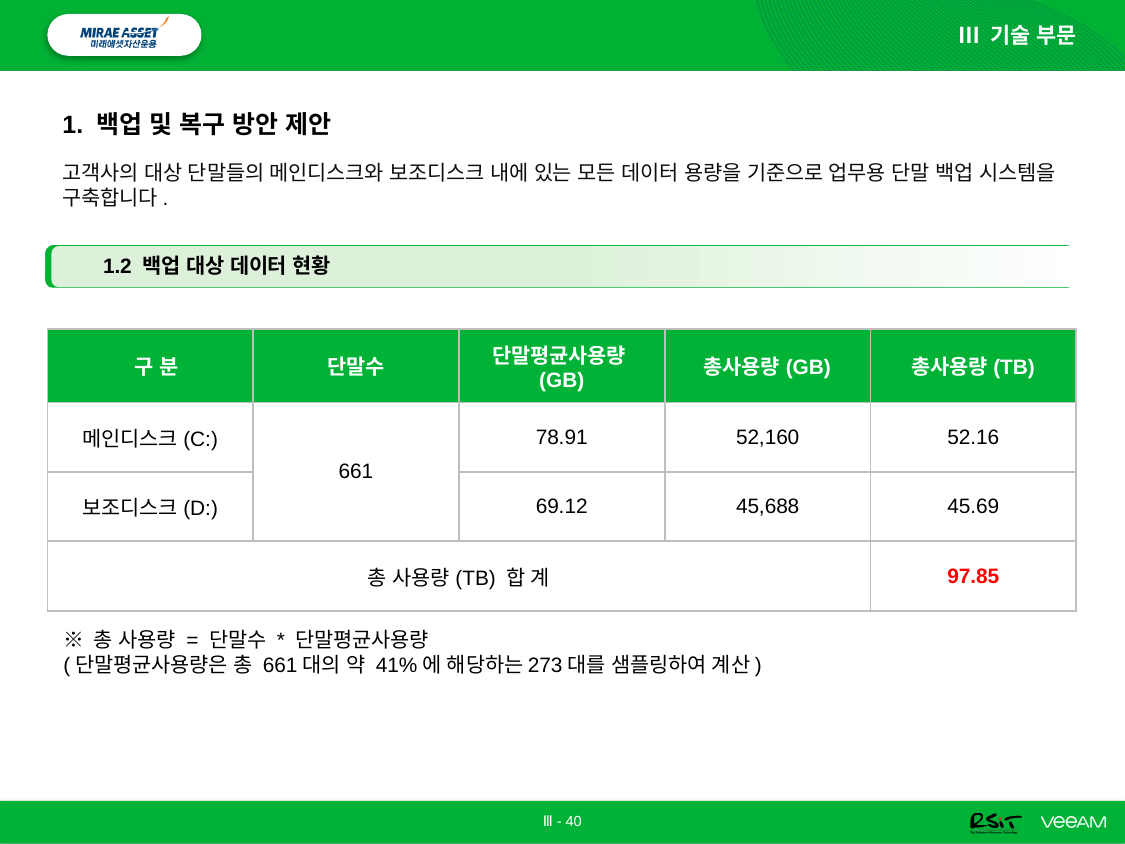

Ⅲ 기술 부문
# 1. 백업 및 복구 방안 제안
고객사의 대상 단말들의 메인디스크와 보조디스크 내에 있는 모든 데이터 용량을 기준으로 업무용 단말 백업 시스템을 구축합니다.

1.2 백업 대상 데이터 현황
| 구 분 | 단말수 | 단말평균사용량(GB) | 총사용량(GB) | 총사용량(TB) |
| --- | --- | --- | --- | --- |
| 메인디스크(C:) | 661 | 78.91 | 52,160 | 52.16 |
| 보조디스크(D:) |  | 69.12 | 45,688 | 45.69 |
| 총 사용량(TB) 합 계 |  |  |  | 97.85 |
※ 총 사용량 = 단말수 * 단말평균사용량
(단말평균사용량은 총 661대의 약 41%에 해당하는273대를 샘플링하여 계산)